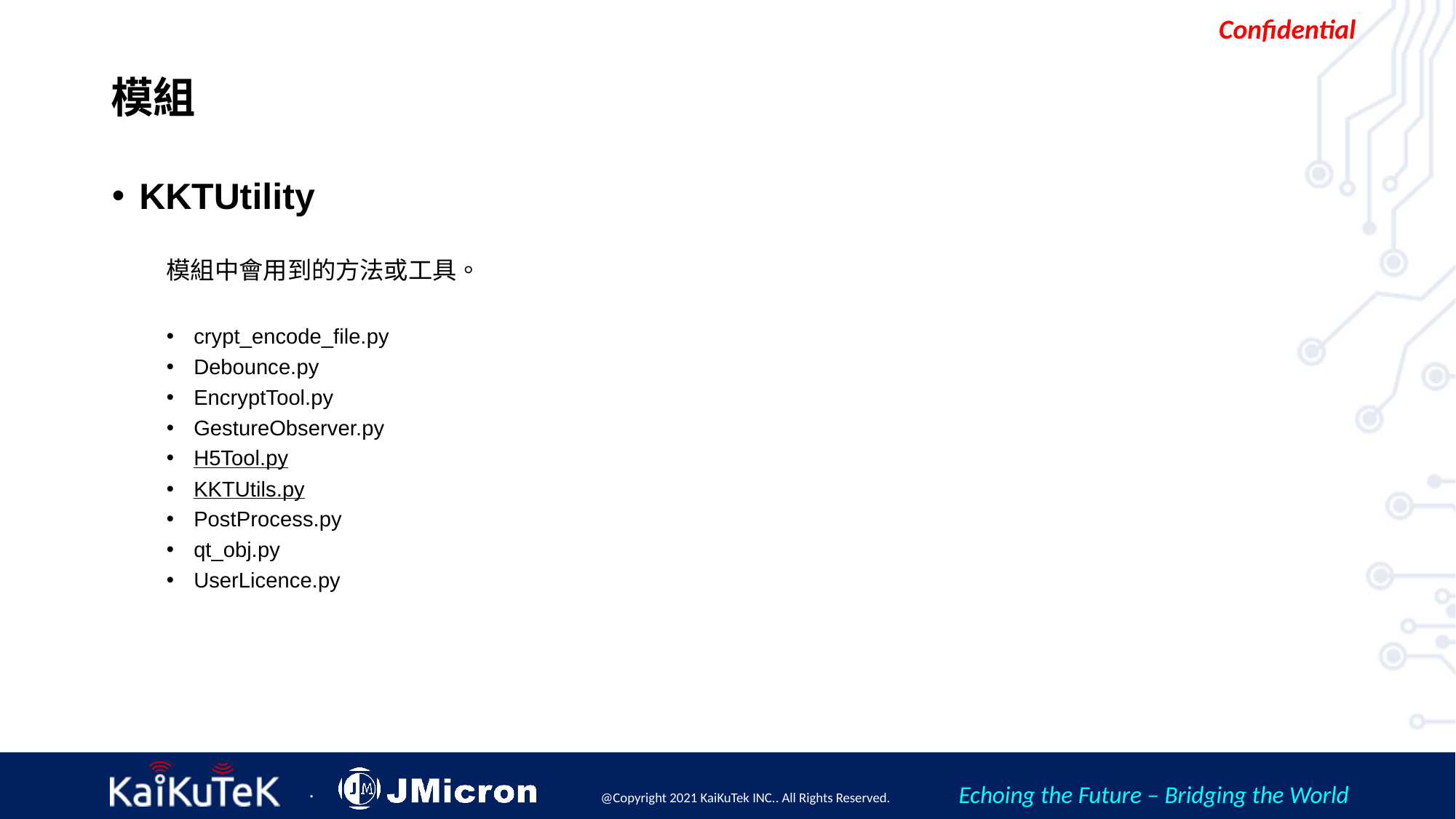

# 模組
KKTUtility

模組中會用到的方法或工具。

crypt_encode_file.py
Debounce.py
EncryptTool.py
GestureObserver.py
H5Tool.py
KKTUtils.py
PostProcess.py
qt_obj.py
UserLicence.py